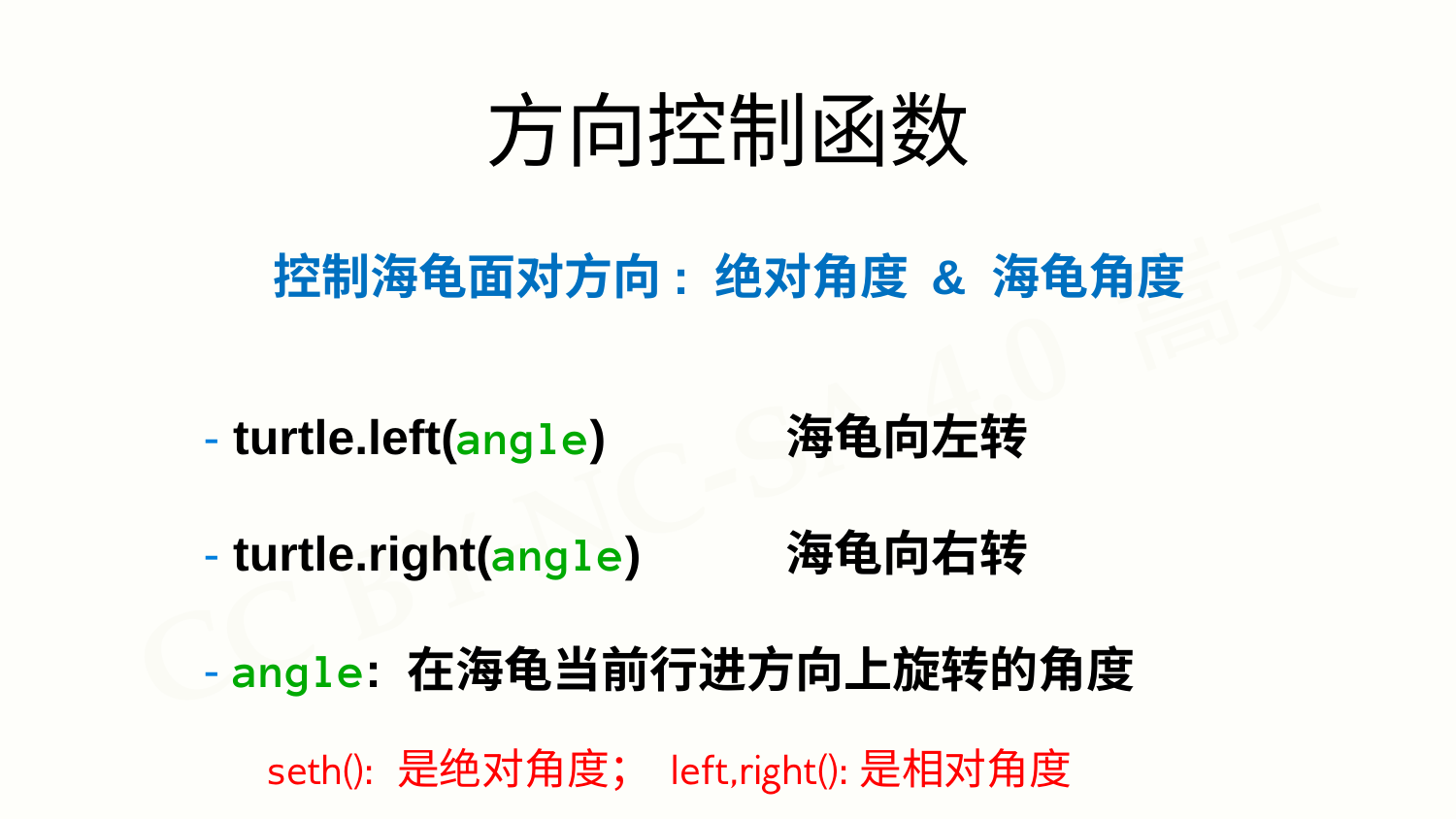

方向控制函数
控制海龟面对方向: 绝对角度 & 海龟角度
- turtle.left(angle)    	海龟向左转
- turtle.right(angle)   	海龟向右转
- angle: 在海龟当前行进方向上旋转的角度
seth(): 是绝对角度； left,right():是相对角度